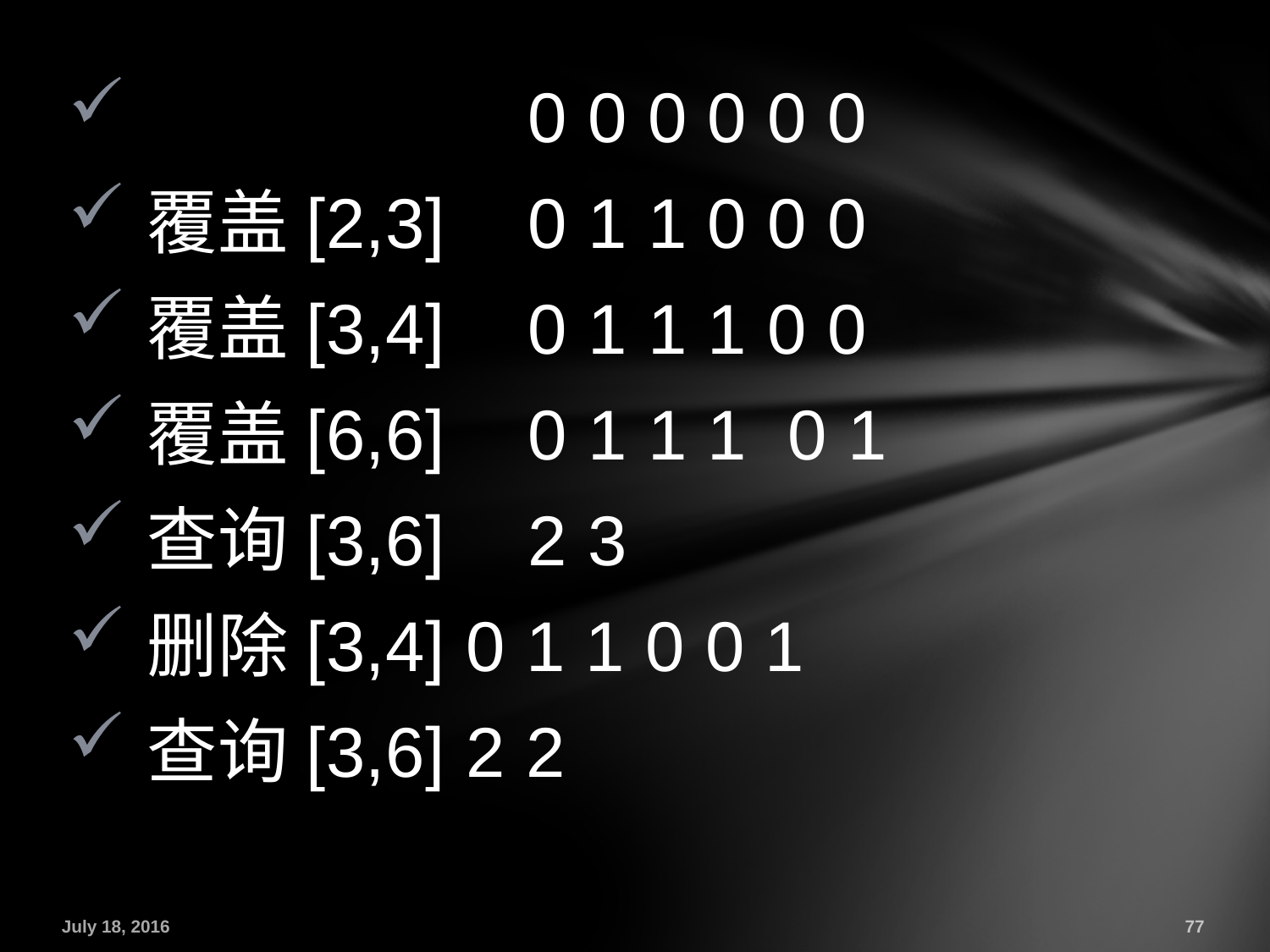

0 0 0 0 0 0
覆盖[2,3]	0 1 1 0 0 0
覆盖[3,4]	0 1 1 1 0 0
覆盖[6,6]	0 1 1 1  0 1
查询[3,6]	2 3
删除[3,4] 0 1 1 0 0 1
查询[3,6] 2 2
July 18, 2016

77